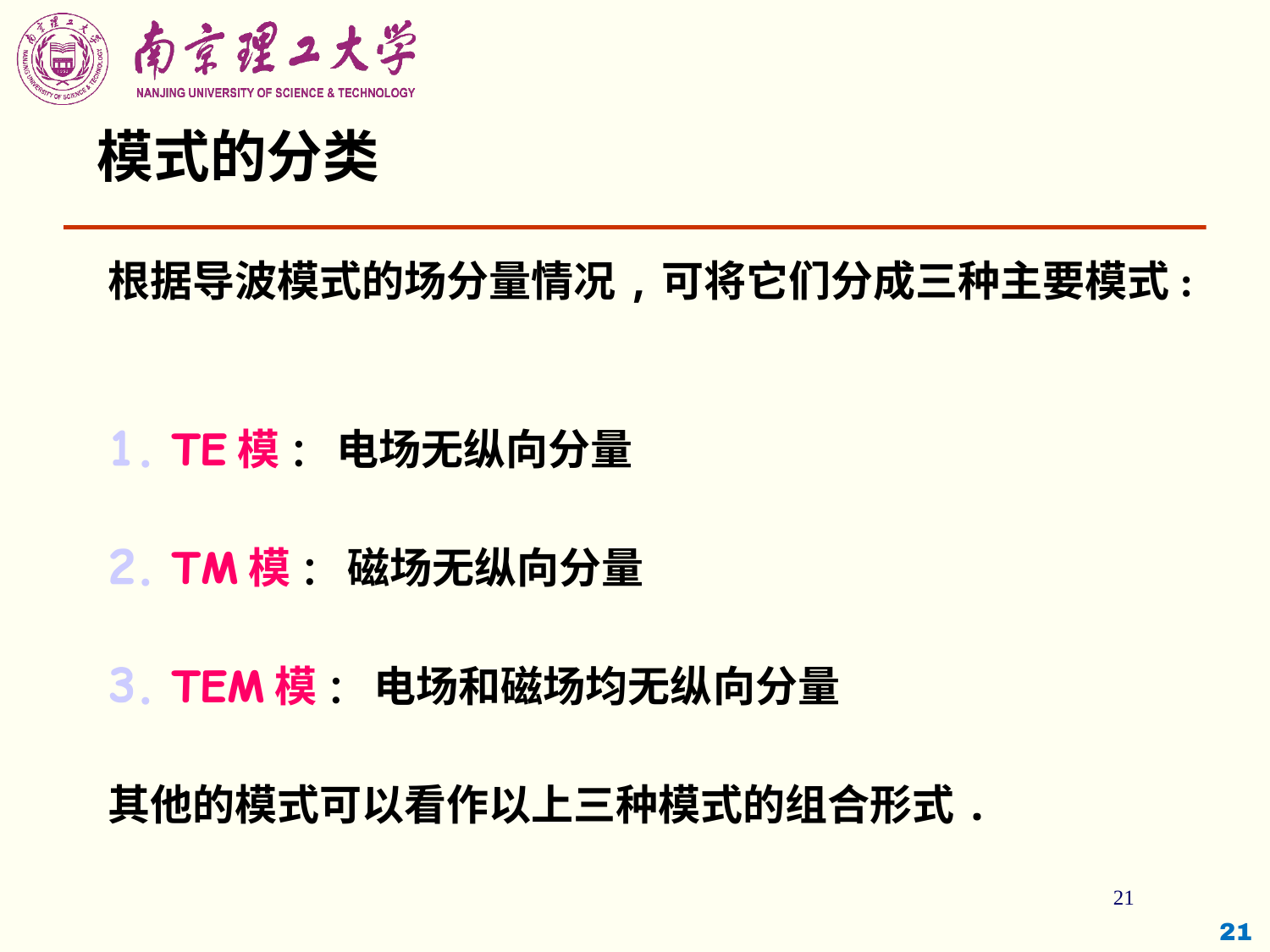

模式的分类
根据导波模式的场分量情况,可将它们分成三种主要模式:

TE模: 电场无纵向分量

TM模: 磁场无纵向分量

TEM模: 电场和磁场均无纵向分量

其他的模式可以看作以上三种模式的组合形式.
21